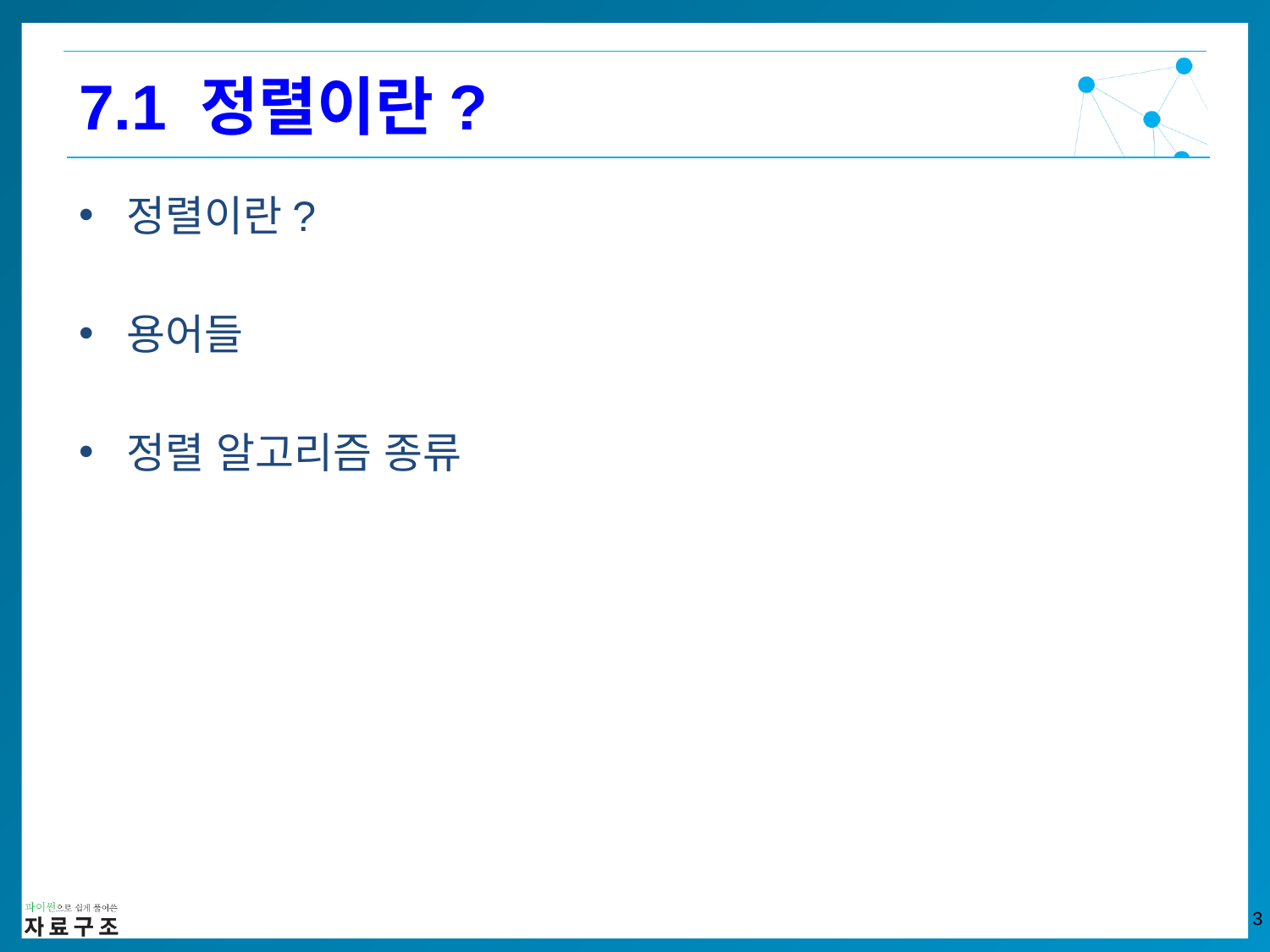

7.1 정렬이란?
정렬이란?

용어들

정렬 알고리즘 종류